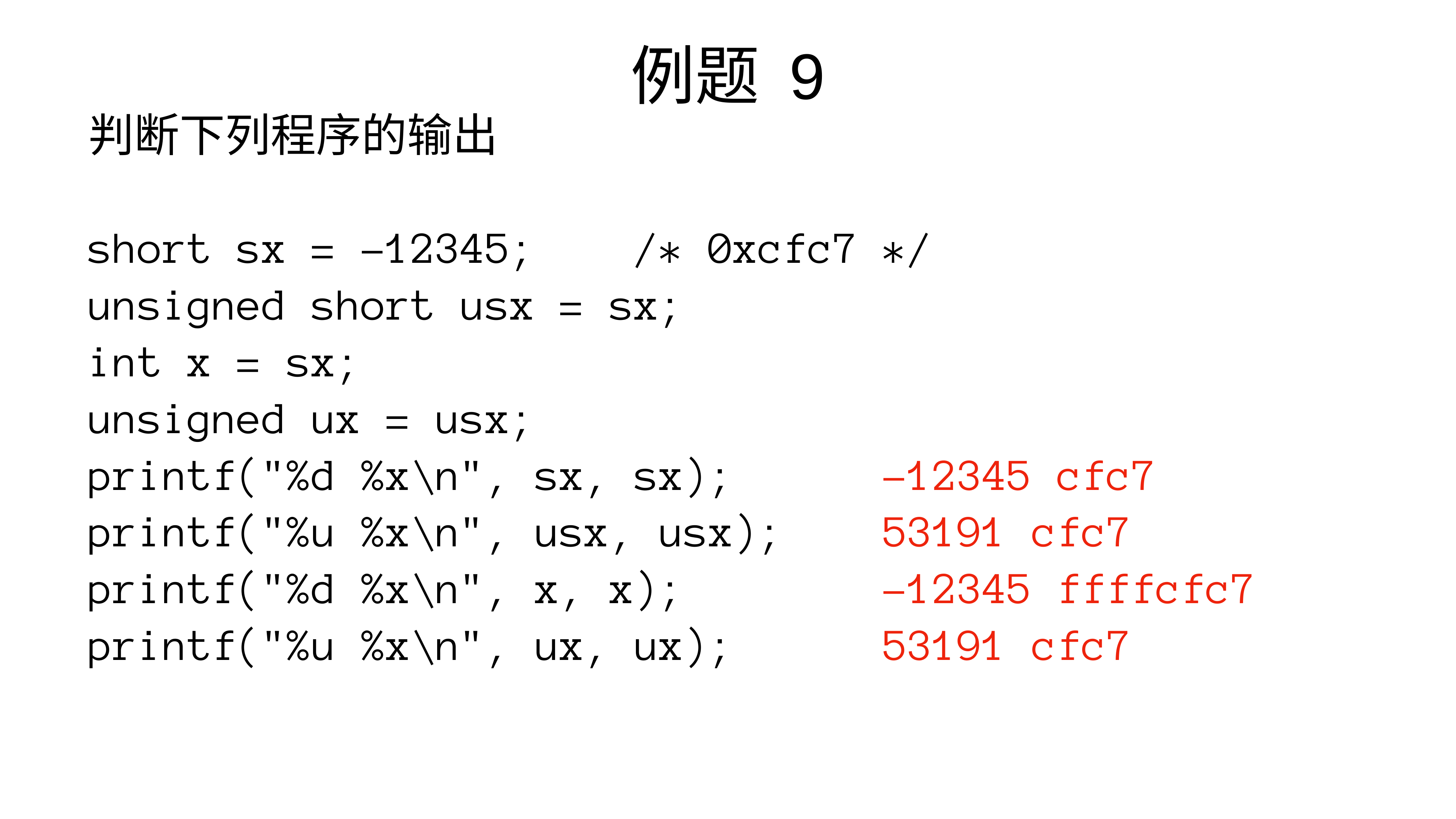

例题 9
判断下列程序的输出

short sx = -12345;		/* 0xcfc7 */
unsigned short usx = sx;
int x = sx;
unsigned ux = usx;
printf("%d %x\n", sx, sx);      -12345 cfc7
printf("%u %x\n", usx, usx);    53191 cfc7
printf("%d %x\n", x, x);        -12345 ffffcfc7
printf("%u %x\n", ux, ux);      53191 cfc7